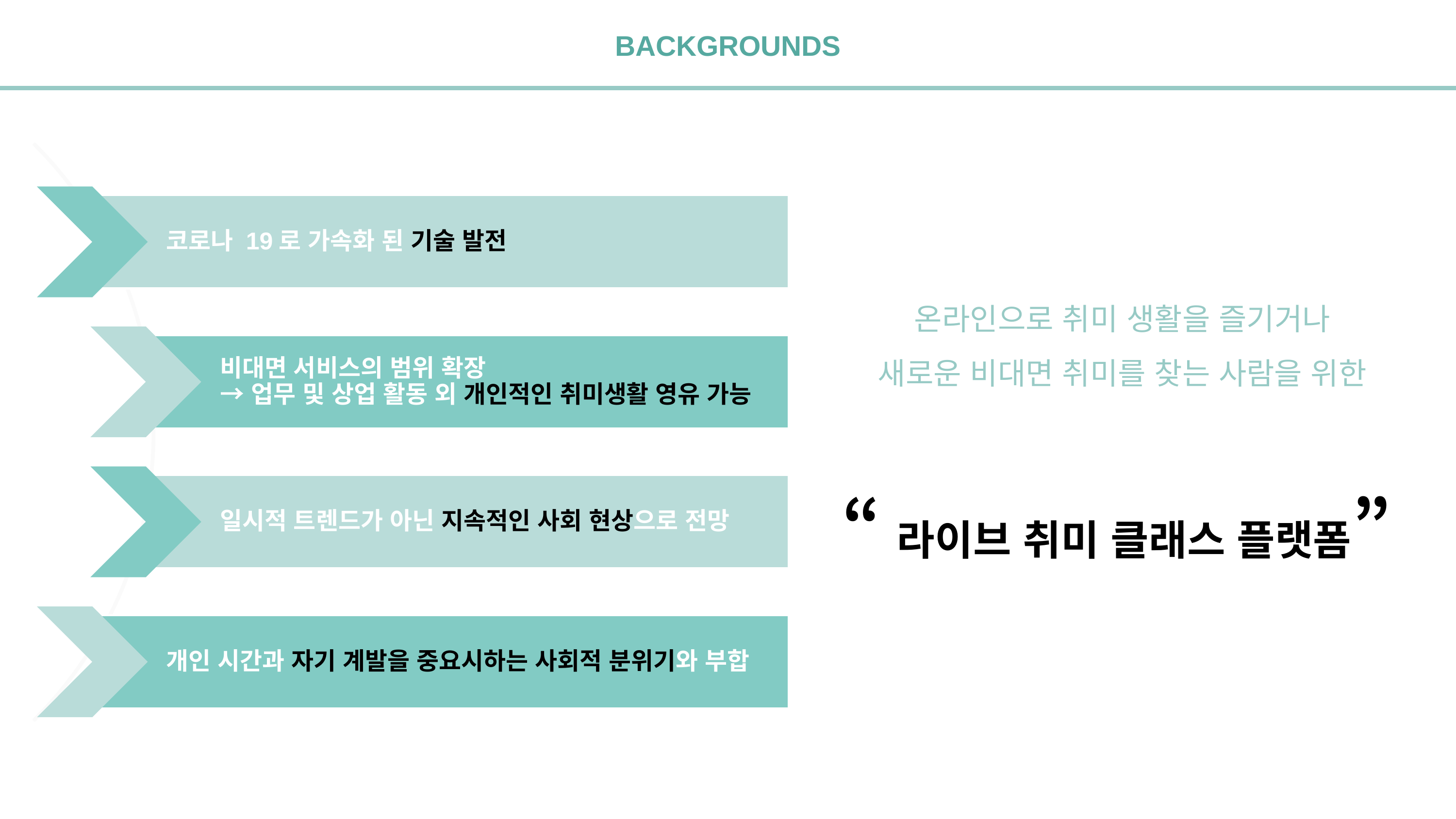

BACKGROUNDS
코로나 19로 가속화 된 기술 발전
비대면 서비스의 범위 확장
→ 업무 및 상업 활동 외 개인적인 취미생활 영유 가능
일시적 트렌드가 아닌 지속적인 사회 현상으로 전망
개인 시간과 자기 계발을 중요시하는 사회적 분위기와 부합
온라인으로 취미 생활을 즐기거나
새로운 비대면 취미를 찾는 사람을 위한

“라이브 취미 클래스 플랫폼”